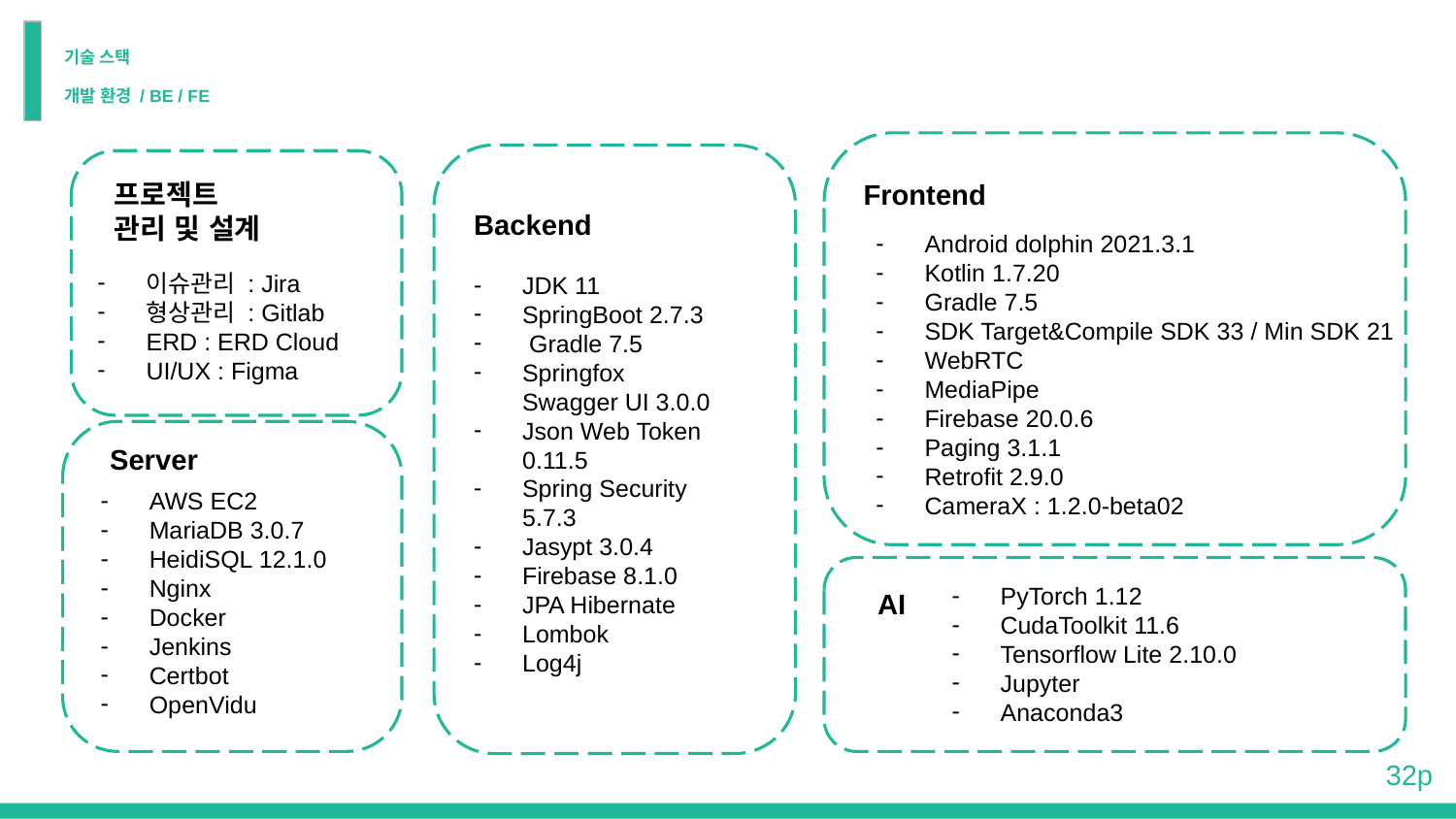

# 기술 스택
개발 환경 / BE / FE

프로젝트
관리 및 설계
Frontend
Backend
Android dolphin 2021.3.1
Kotlin 1.7.20
Gradle 7.5
SDK Target&Compile SDK 33 / Min SDK 21
WebRTC
MediaPipe
Firebase 20.0.6
Paging 3.1.1
Retrofit 2.9.0
CameraX : 1.2.0-beta02
이슈관리 : Jira
형상관리 : Gitlab
ERD : ERD Cloud
UI/UX : Figma
JDK 11
SpringBoot 2.7.3
 Gradle 7.5
Springfox Swagger UI 3.0.0
Json Web Token 0.11.5
Spring Security 5.7.3
Jasypt 3.0.4
Firebase 8.1.0
JPA Hibernate
Lombok
Log4j

Server
AWS EC2
MariaDB 3.0.7
HeidiSQL 12.1.0
Nginx
Docker
Jenkins
Certbot
OpenVidu

PyTorch 1.12
CudaToolkit 11.6
Tensorflow Lite 2.10.0
Jupyter
Anaconda3
AI
  32p